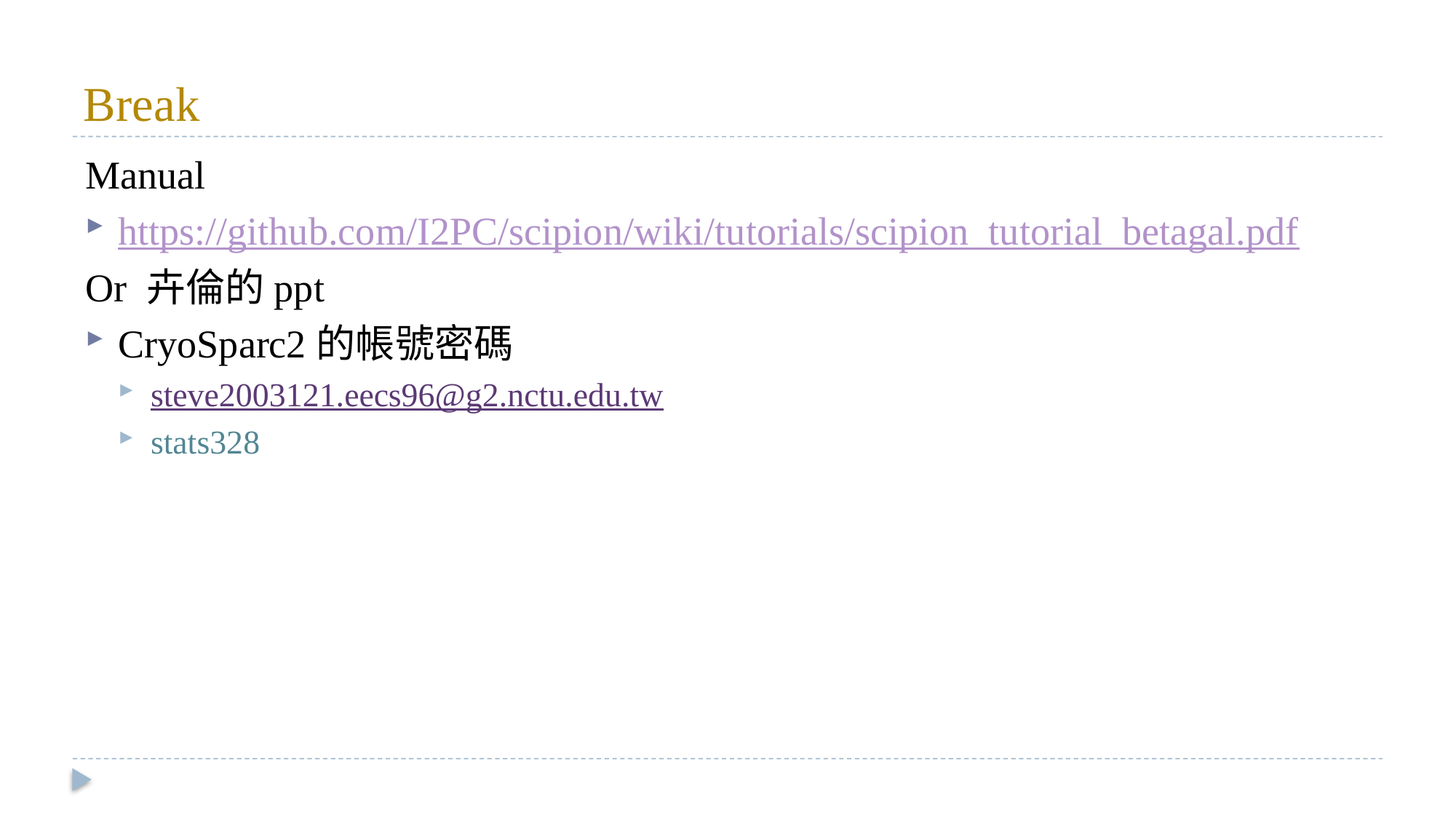

# Break
Manual
https://github.com/I2PC/scipion/wiki/tutorials/scipion_tutorial_betagal.pdf
Or 卉倫的ppt
CryoSparc2的帳號密碼
steve2003121.eecs96@g2.nctu.edu.tw
stats328